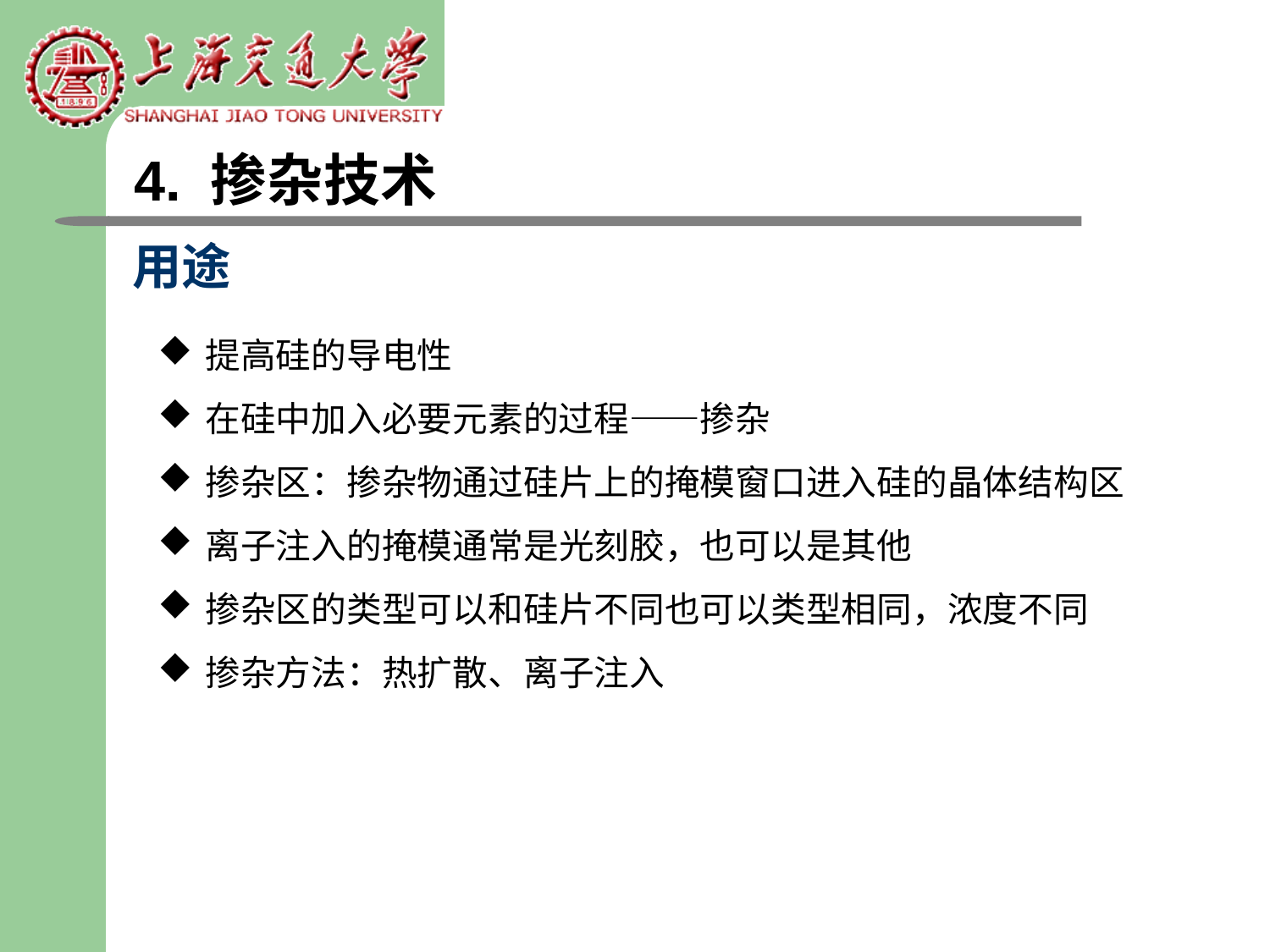

4. 掺杂技术
用途
提高硅的导电性
在硅中加入必要元素的过程——掺杂
掺杂区：掺杂物通过硅片上的掩模窗口进入硅的晶体结构区
离子注入的掩模通常是光刻胶，也可以是其他
掺杂区的类型可以和硅片不同也可以类型相同，浓度不同
掺杂方法：热扩散、离子注入